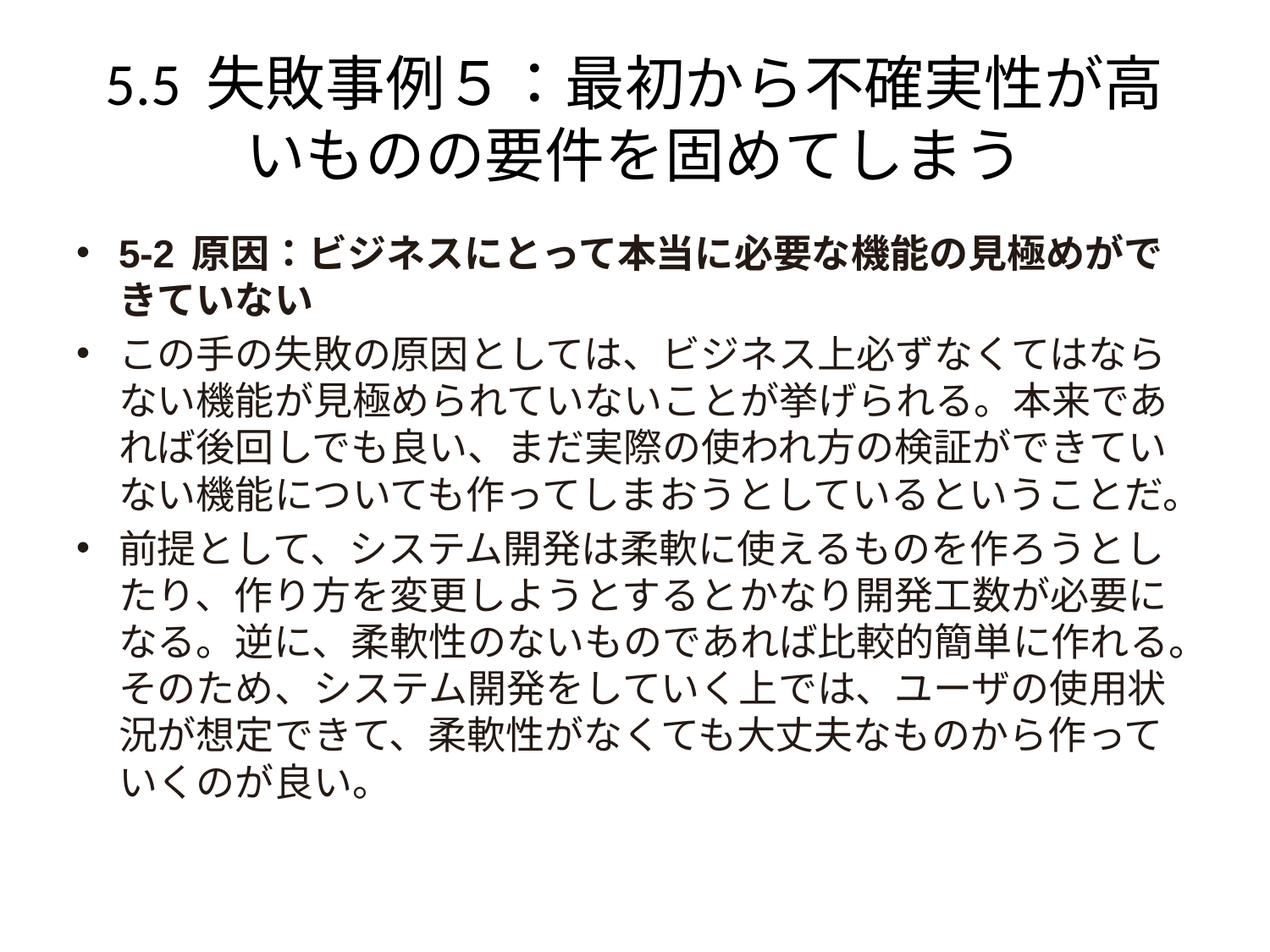

# 5.5 失敗事例５：最初から不確実性が高いものの要件を固めてしまう
5-2 原因：ビジネスにとって本当に必要な機能の見極めができていない
この手の失敗の原因としては、ビジネス上必ずなくてはならない機能が見極められていないことが挙げられる。本来であれば後回しでも良い、まだ実際の使われ方の検証ができていない機能についても作ってしまおうとしているということだ。
前提として、システム開発は柔軟に使えるものを作ろうとしたり、作り方を変更しようとするとかなり開発工数が必要になる。逆に、柔軟性のないものであれば比較的簡単に作れる。そのため、システム開発をしていく上では、ユーザの使用状況が想定できて、柔軟性がなくても大丈夫なものから作っていくのが良い。